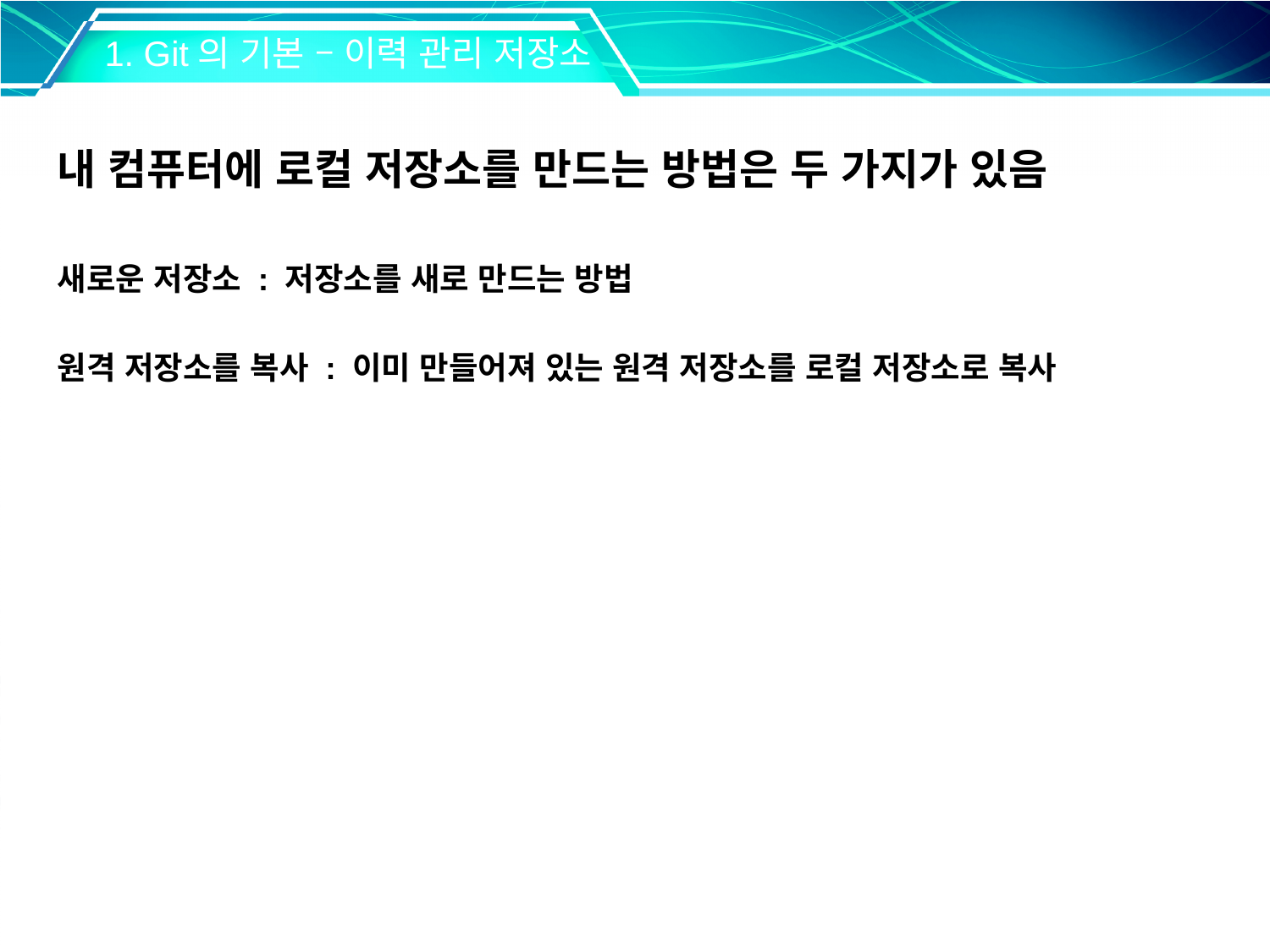

1. Git의 기본 – 이력 관리 저장소
내 컴퓨터에 로컬 저장소를 만드는 방법은 두 가지가 있음

새로운 저장소 : 저장소를 새로 만드는 방법

원격 저장소를 복사 : 이미 만들어져 있는 원격 저장소를 로컬 저장소로 복사